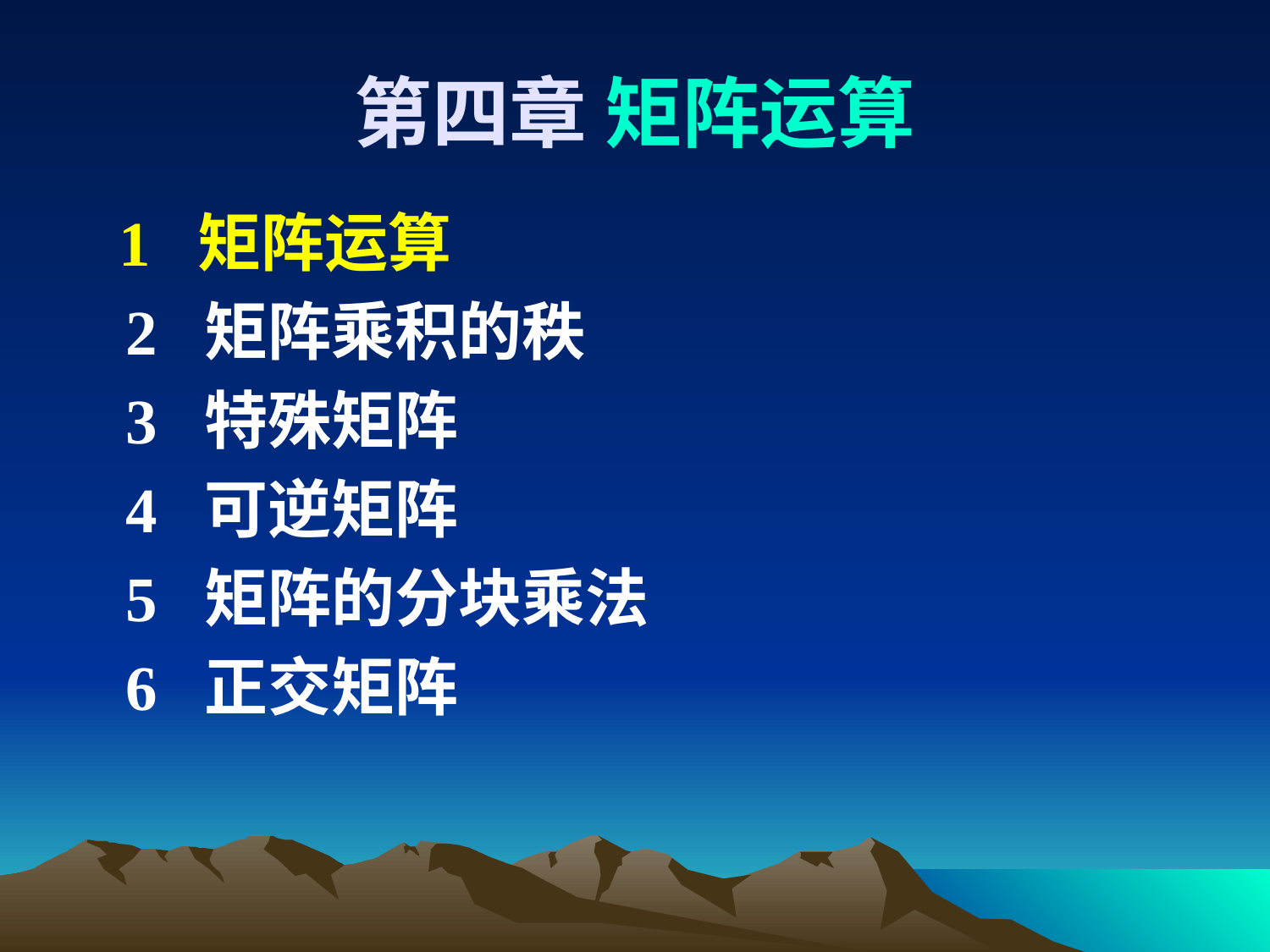

# 第四章 矩阵运算
   1  矩阵运算
   2  矩阵乘积的秩
   3  特殊矩阵
   4  可逆矩阵
   5  矩阵的分块乘法
   6  正交矩阵